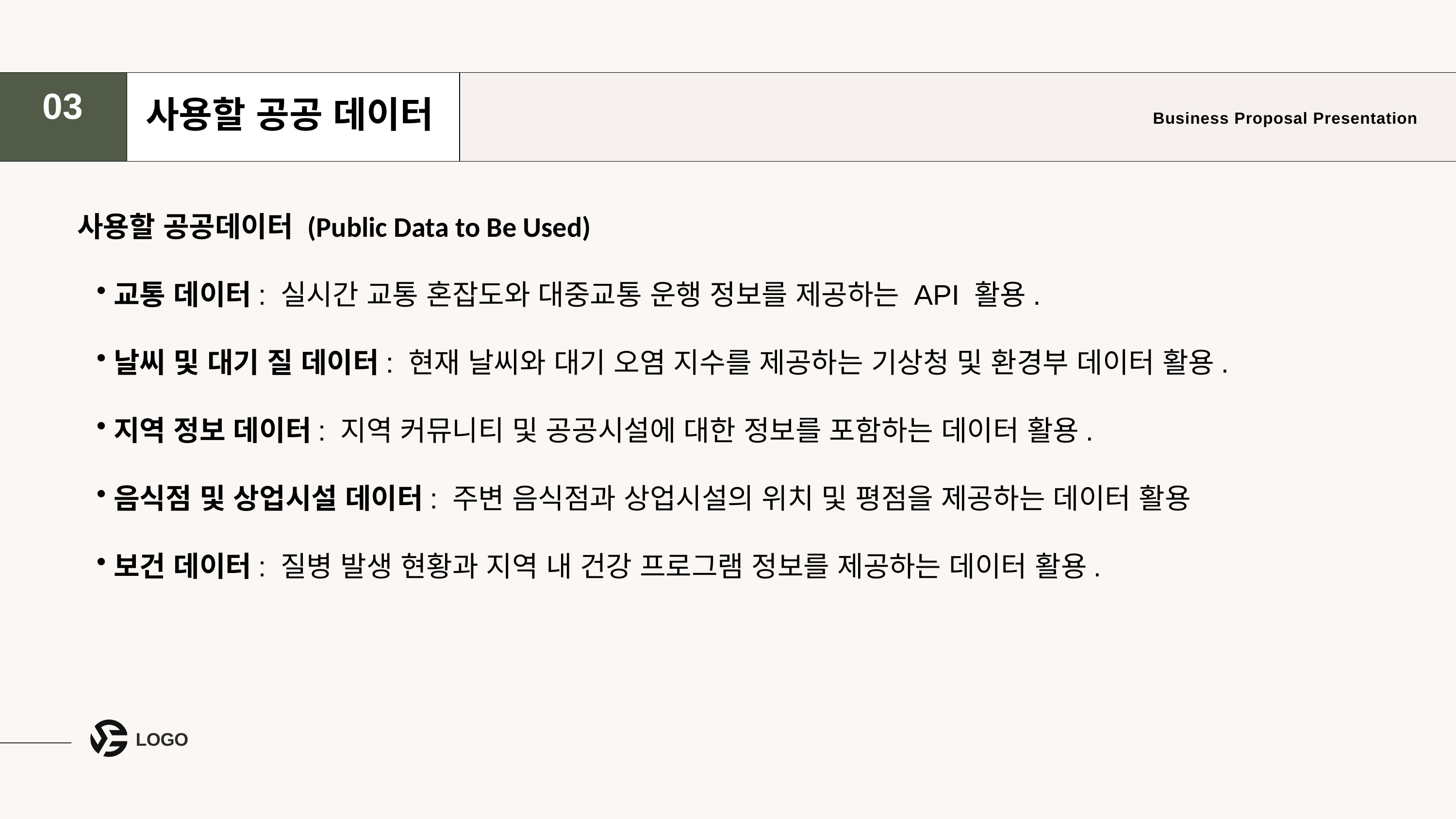

03

사용할 공공 데이터

Business Proposal Presentation
사용할 공공데이터 (Public Data to Be Used)

교통 데이터: 실시간 교통 혼잡도와 대중교통 운행 정보를 제공하는 API 활용.

날씨 및 대기 질 데이터: 현재 날씨와 대기 오염 지수를 제공하는 기상청 및 환경부 데이터 활용.

지역 정보 데이터: 지역 커뮤니티 및 공공시설에 대한 정보를 포함하는 데이터 활용.

음식점 및 상업시설 데이터: 주변 음식점과 상업시설의 위치 및 평점을 제공하는 데이터 활용

보건 데이터: 질병 발생 현황과 지역 내 건강 프로그램 정보를 제공하는 데이터 활용.

LOGO